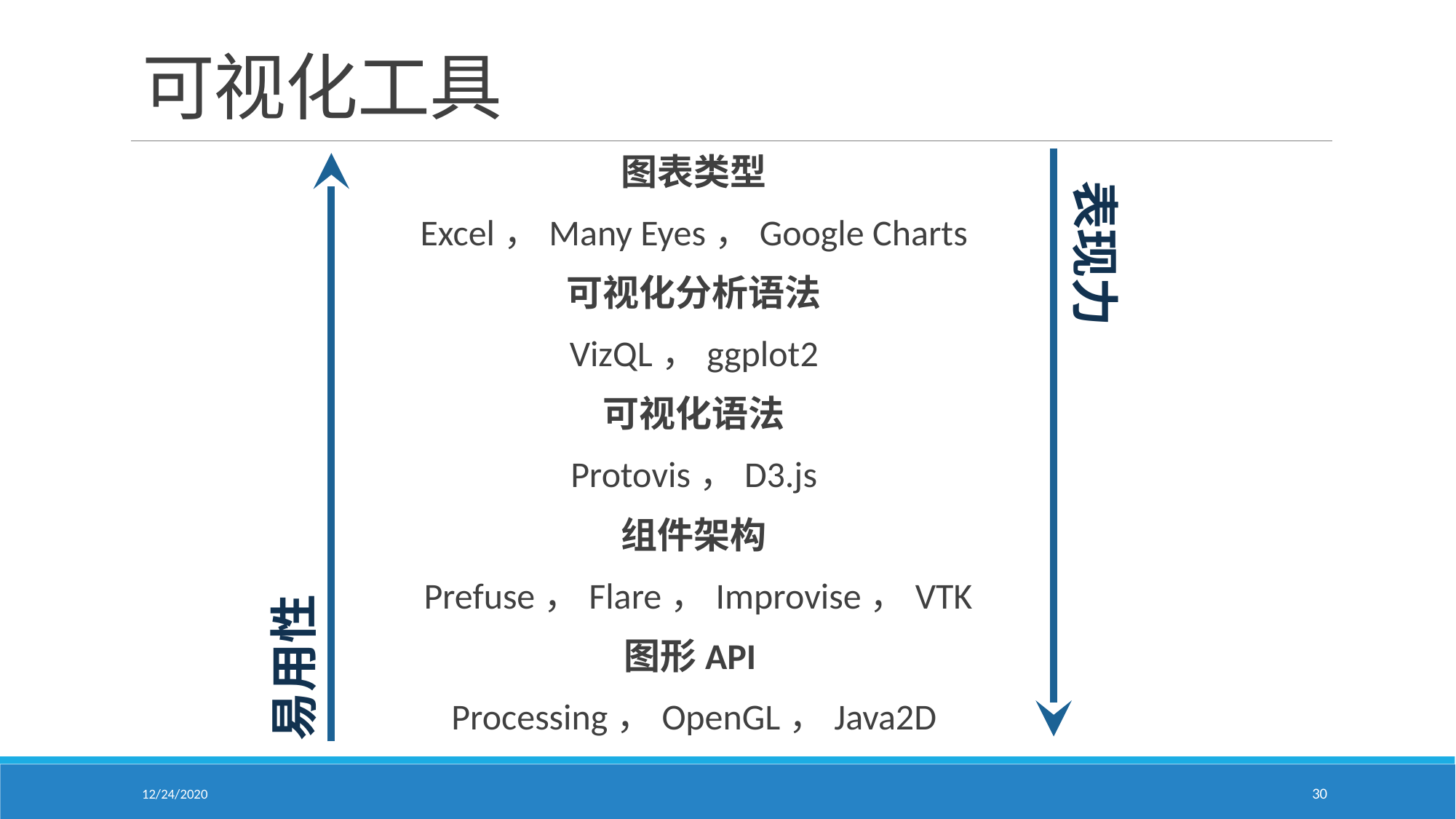

# 可视化工具
图表类型
 Excel，Many Eyes，Google Charts
可视化分析语法
 VizQL，ggplot2
可视化语法
 Protovis，D3.js
组件架构
 Prefuse，Flare，Improvise，VTK
图形API
Processing，OpenGL，Java2D
表现力
易用性
12/24/2020
30